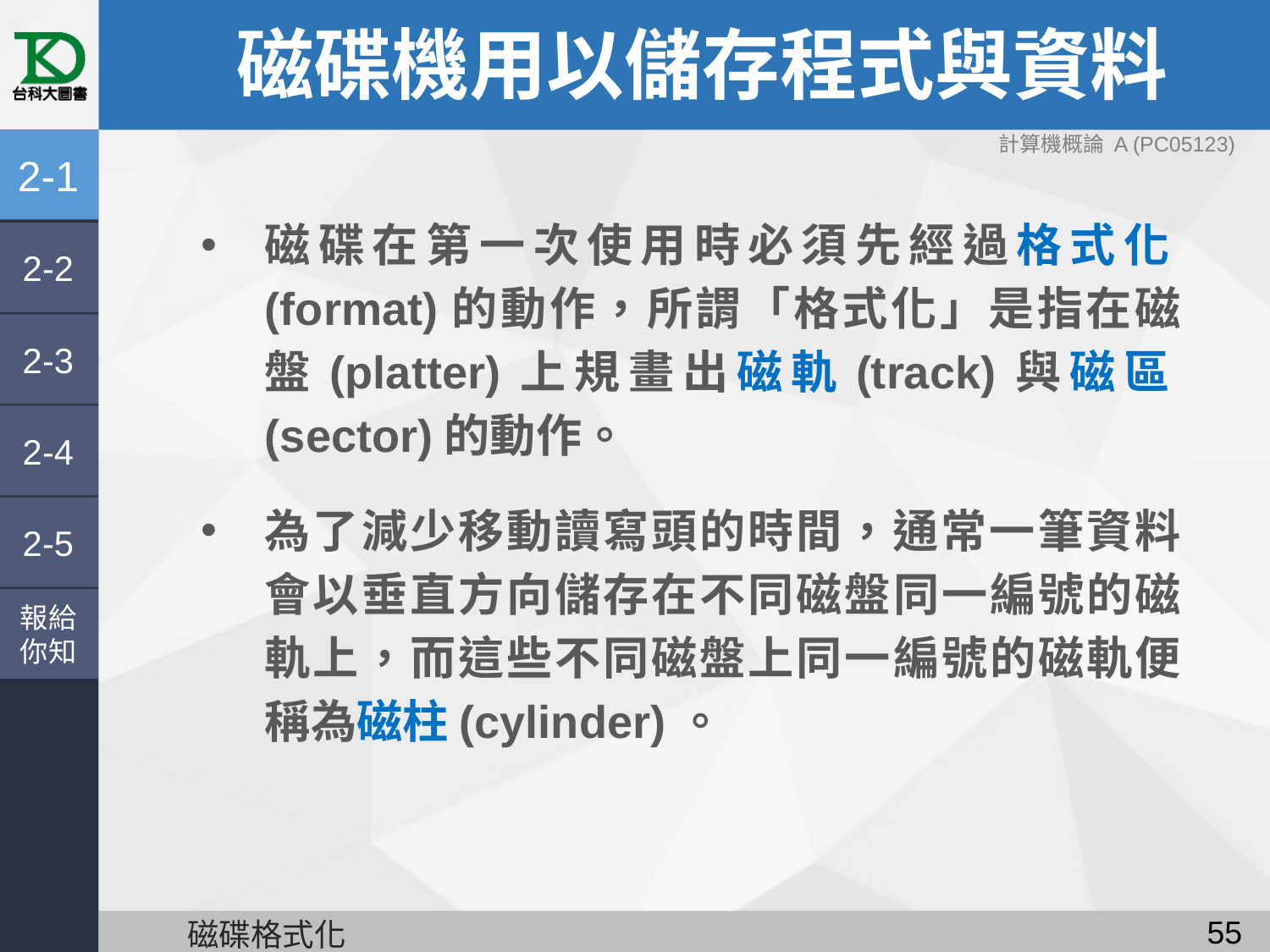

# 磁碟機用以儲存程式與資料
計算機概論 A (PC05123)
2-1
磁碟在第一次使用時必須先經過格式化(format)的動作，所謂「格式化」是指在磁盤(platter)上規畫出磁軌(track)與磁區(sector)的動作。
為了減少移動讀寫頭的時間，通常一筆資料會以垂直方向儲存在不同磁盤同一編號的磁軌上，而這些不同磁盤上同一編號的磁軌便稱為磁柱(cylinder)。
2-2
2-3
2-4
2-5
報給
你知
55
磁碟格式化